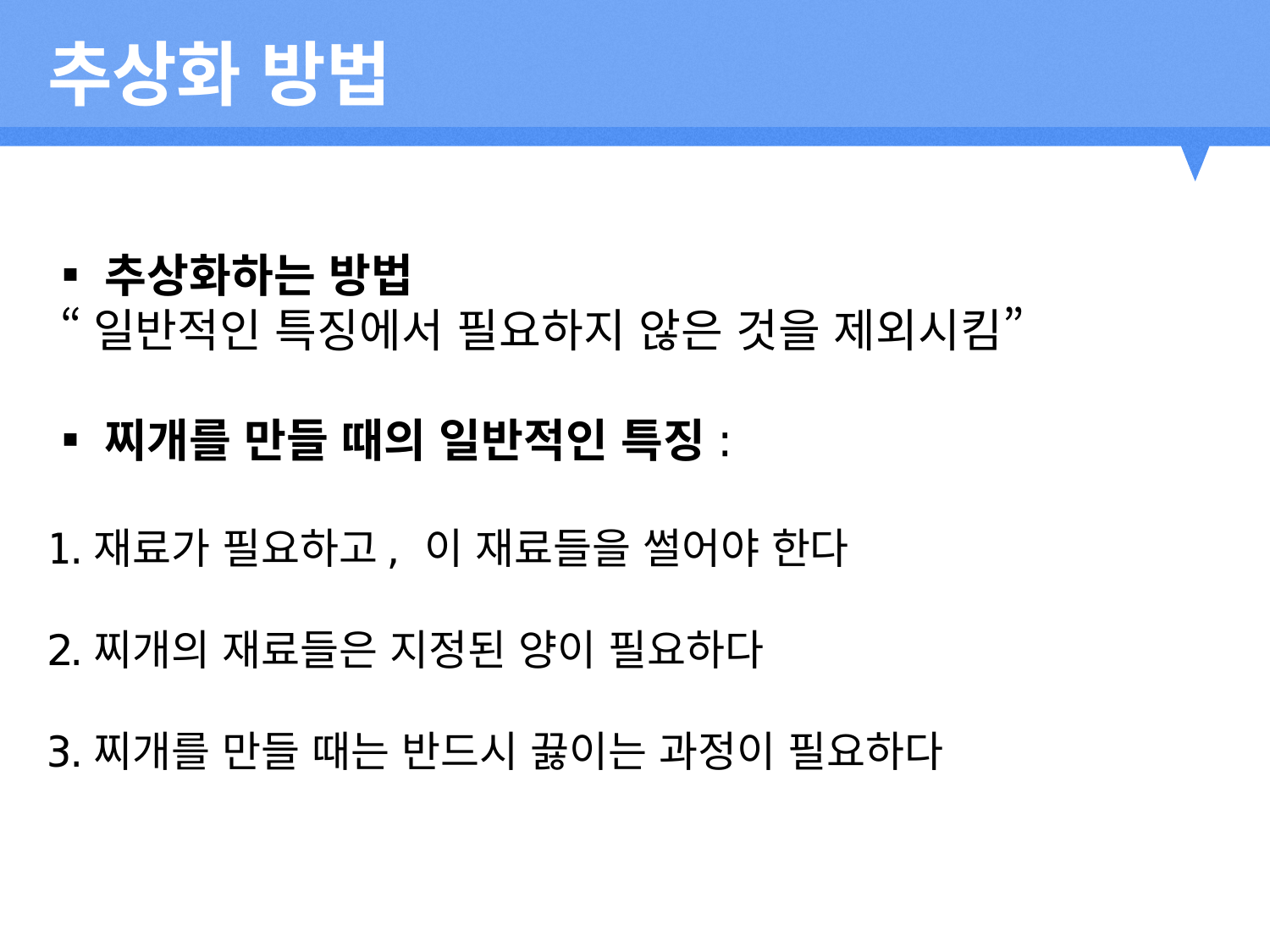

추상화 방법
▪추상화하는 방법
 “일반적인 특징에서 필요하지 않은 것을 제외시킴”

▪찌개를 만들 때의 일반적인 특징:

1.재료가 필요하고, 이 재료들을 썰어야 한다

2.찌개의 재료들은 지정된 양이 필요하다

3.찌개를 만들 때는 반드시 끓이는 과정이 필요하다
2012
2011
2013